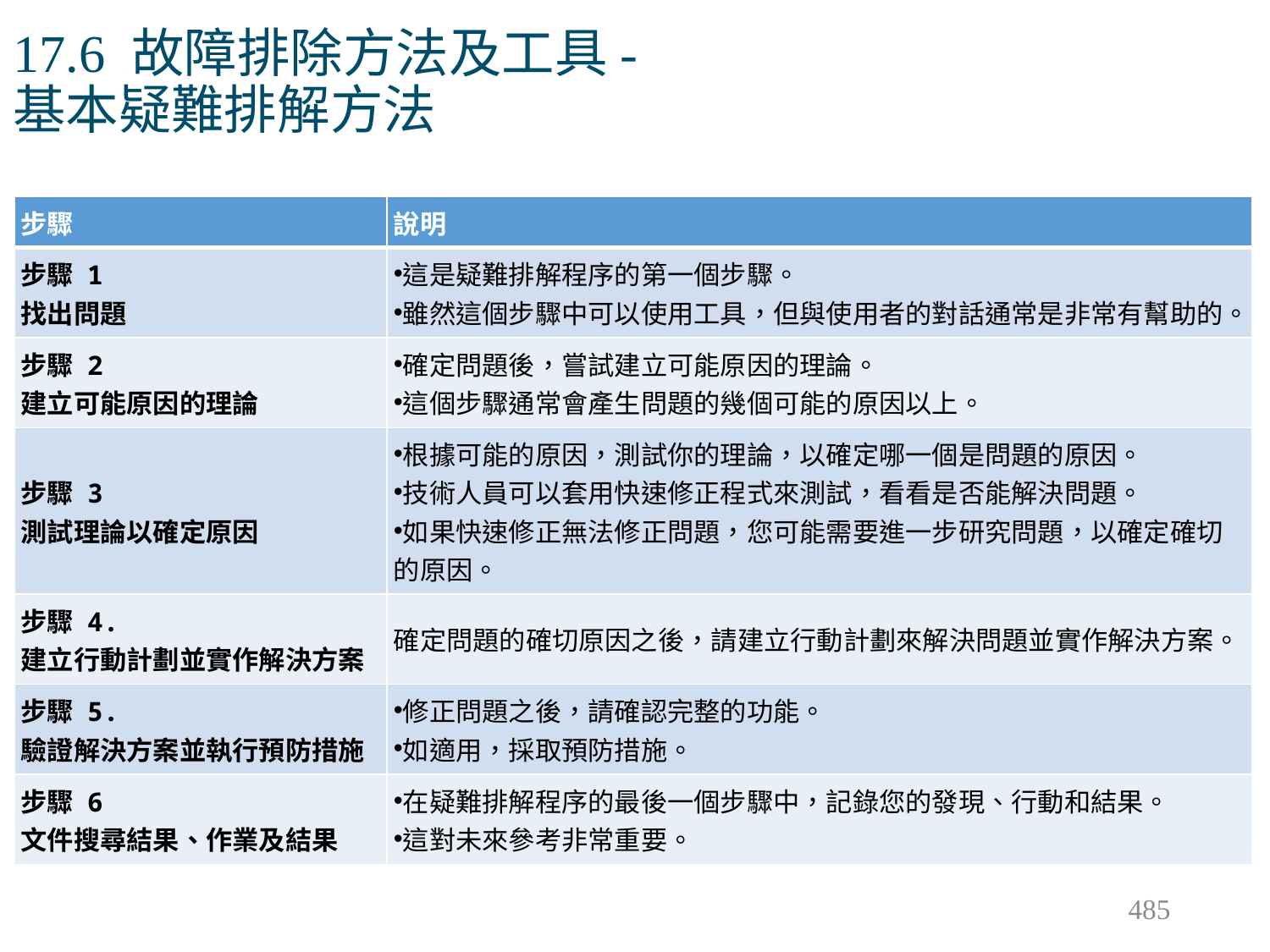

# 17.6 故障排除方法及工具- 基本疑難排解方法
| 步驟 | 說明 |
| --- | --- |
| 步驟 1 找出問題 | 這是疑難排解程序的第一個步驟。 雖然這個步驟中可以使用工具，但與使用者的對話通常是非常有幫助的。 |
| 步驟 2 建立可能原因的理論 | 確定問題後，嘗試建立可能原因的理論。 這個步驟通常會產生問題的幾個可能的原因以上。 |
| 步驟 3 測試理論以確定原因 | 根據可能的原因，測試你的理論，以確定哪一個是問題的原因。 技術人員可以套用快速修正程式來測試，看看是否能解決問題。 如果快速修正無法修正問題，您可能需要進一步研究問題，以確定確切的原因。 |
| 步驟 4. 建立行動計劃並實作解決方案 | 確定問題的確切原因之後，請建立行動計劃來解決問題並實作解決方案。 |
| 步驟 5. 驗證解決方案並執行預防措施 | 修正問題之後，請確認完整的功能。 如適用，採取預防措施。 |
| 步驟 6 文件搜尋結果、作業及結果 | 在疑難排解程序的最後一個步驟中，記錄您的發現、行動和結果。 這對未來參考非常重要。 |
485